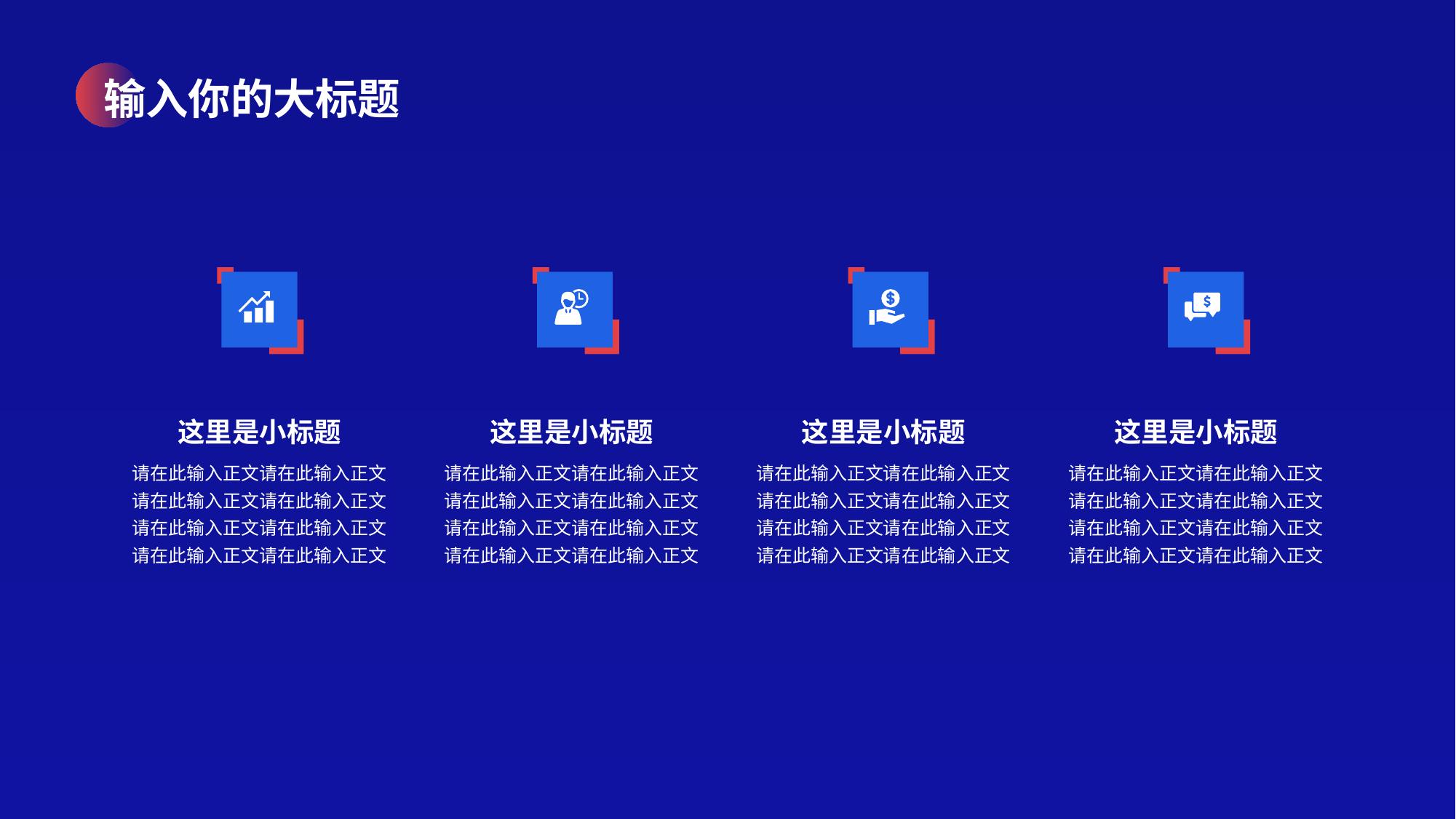

输入你的大标题

这里是小标题
请在此输入正文请在此输入正文
请在此输入正文请在此输入正文
请在此输入正文请在此输入正文
请在此输入正文请在此输入正文
这里是小标题
请在此输入正文请在此输入正文
请在此输入正文请在此输入正文
请在此输入正文请在此输入正文
请在此输入正文请在此输入正文
这里是小标题
请在此输入正文请在此输入正文
请在此输入正文请在此输入正文
请在此输入正文请在此输入正文
请在此输入正文请在此输入正文
这里是小标题
请在此输入正文请在此输入正文
请在此输入正文请在此输入正文
请在此输入正文请在此输入正文
请在此输入正文请在此输入正文